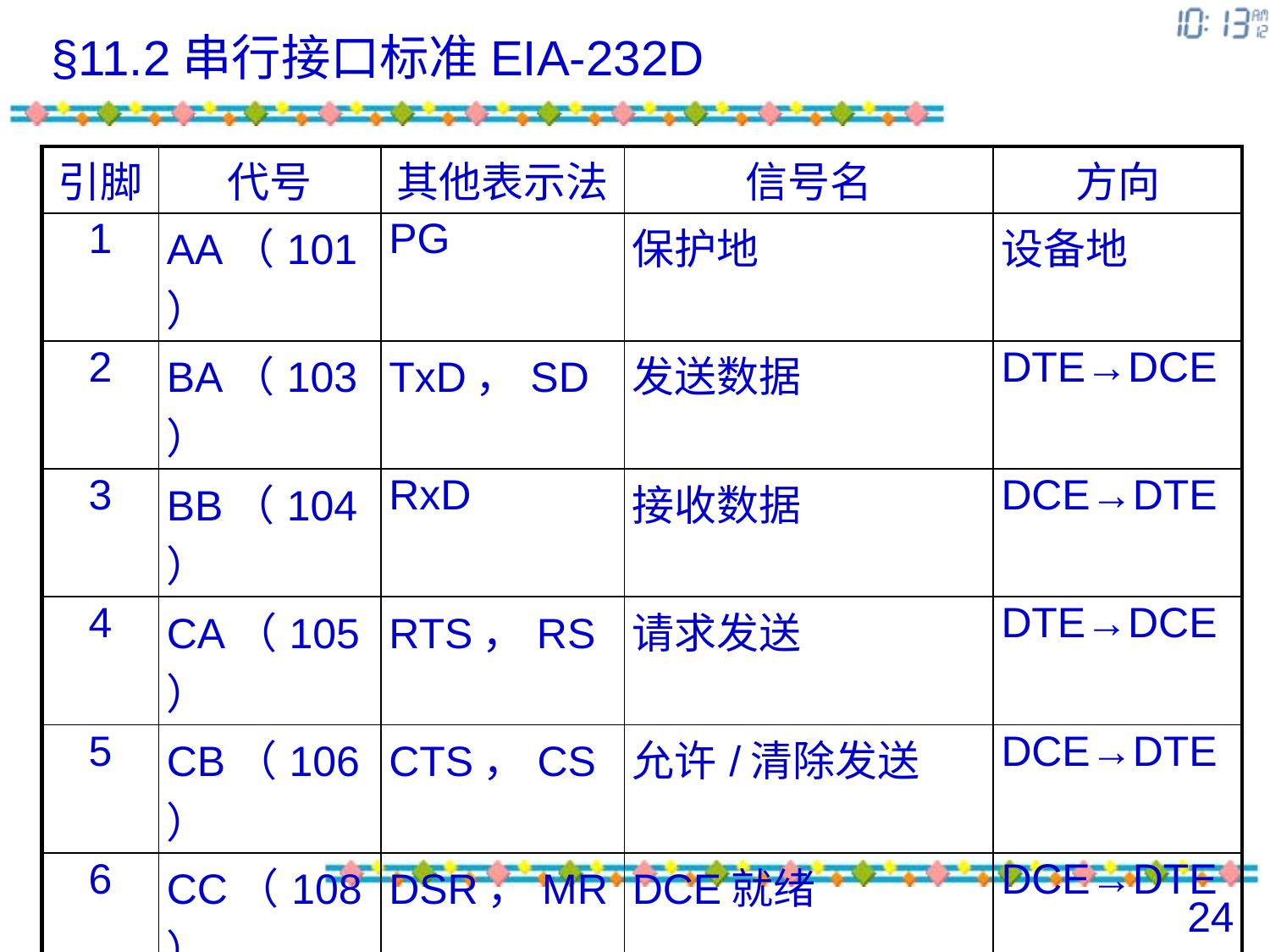

§11.2串行接口标准EIA-232D
| 引脚 | 代号 | 其他表示法 | 信号名 | 方向 |
| --- | --- | --- | --- | --- |
| 1 | AA（101） | PG | 保护地 | 设备地 |
| 2 | BA（103） | TxD，SD | 发送数据 | DTE→DCE |
| 3 | BB（104） | RxD | 接收数据 | DCE→DTE |
| 4 | CA（105） | RTS，RS | 请求发送 | DTE→DCE |
| 5 | CB（106） | CTS，CS | 允许/清除发送 | DCE→DTE |
| 6 | CC（108） | DSR，MR | DCE就绪 | DCE→DTE |
| 7 | AB（102） | SG | 信号地 | 信号公共地 |
| 8 | CF（109） | RLSD，DCD | 接收线路信号检测 | DCE→DTE |
| 20 | CD(108.2) | DTR | DTE就绪 | DTE→DCE |
| 22 | CE（125） | RI | 振铃指示 | DCE→DTE |